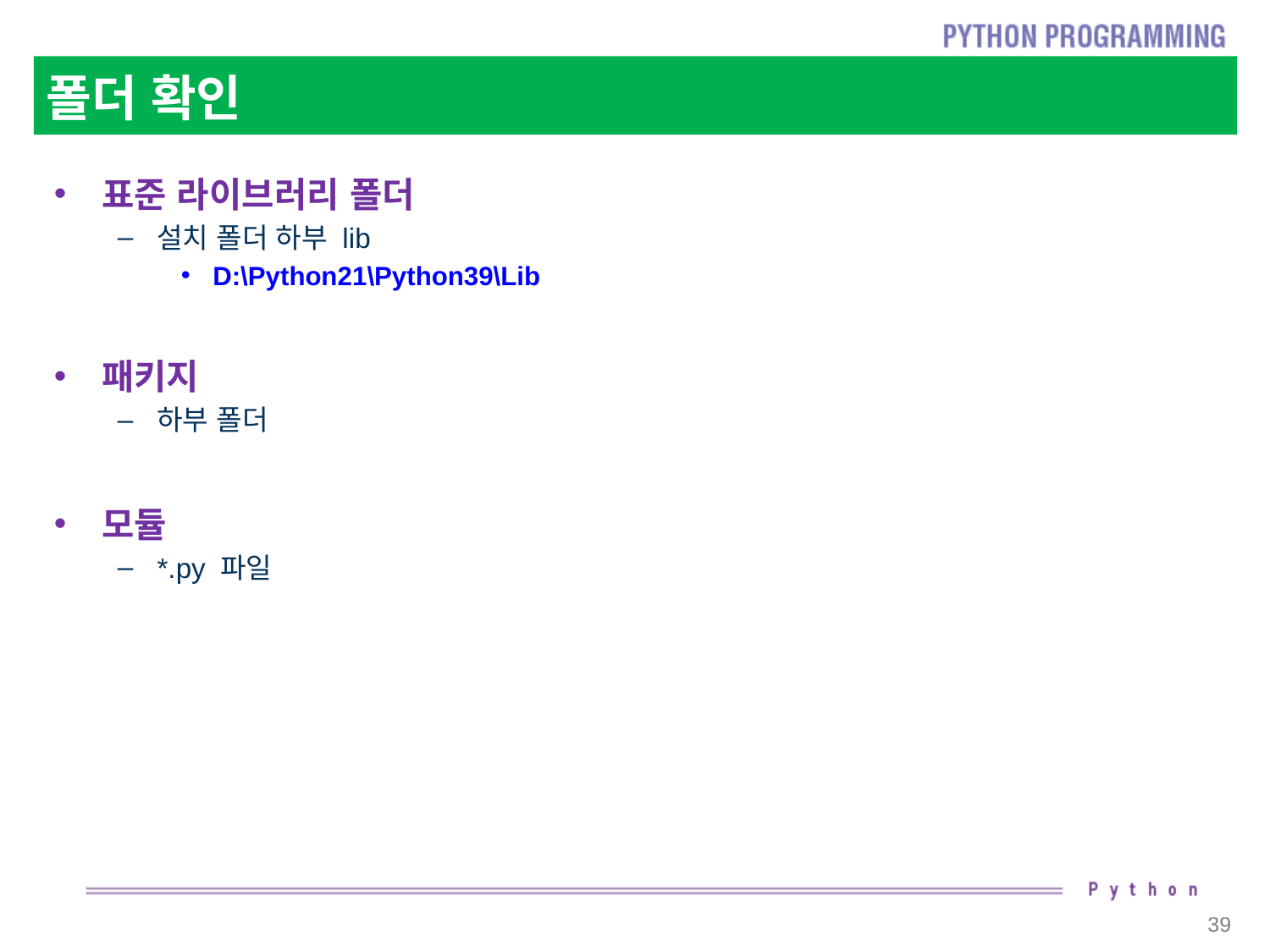

# 폴더 확인
표준 라이브러리 폴더
설치 폴더 하부 lib
D:\Python21\Python39\Lib

패키지
하부 폴더

모듈
*.py 파일
39